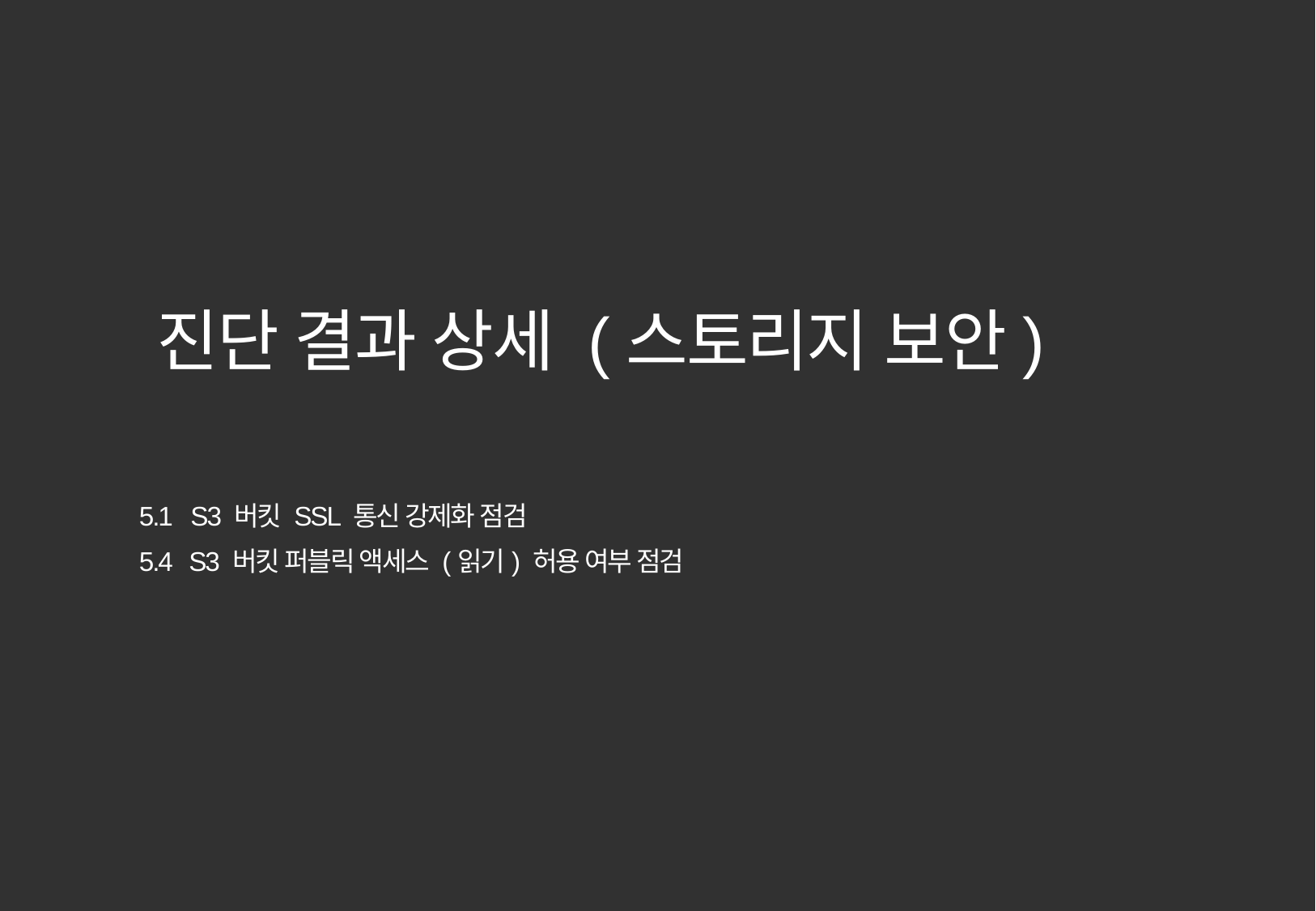

진단 결과 상세 (스토리지 보안)
5.1   S3 버킷 SSL 통신 강제화 점검
5.4   S3 버킷 퍼블릭 액세스 (읽기) 허용 여부 점검